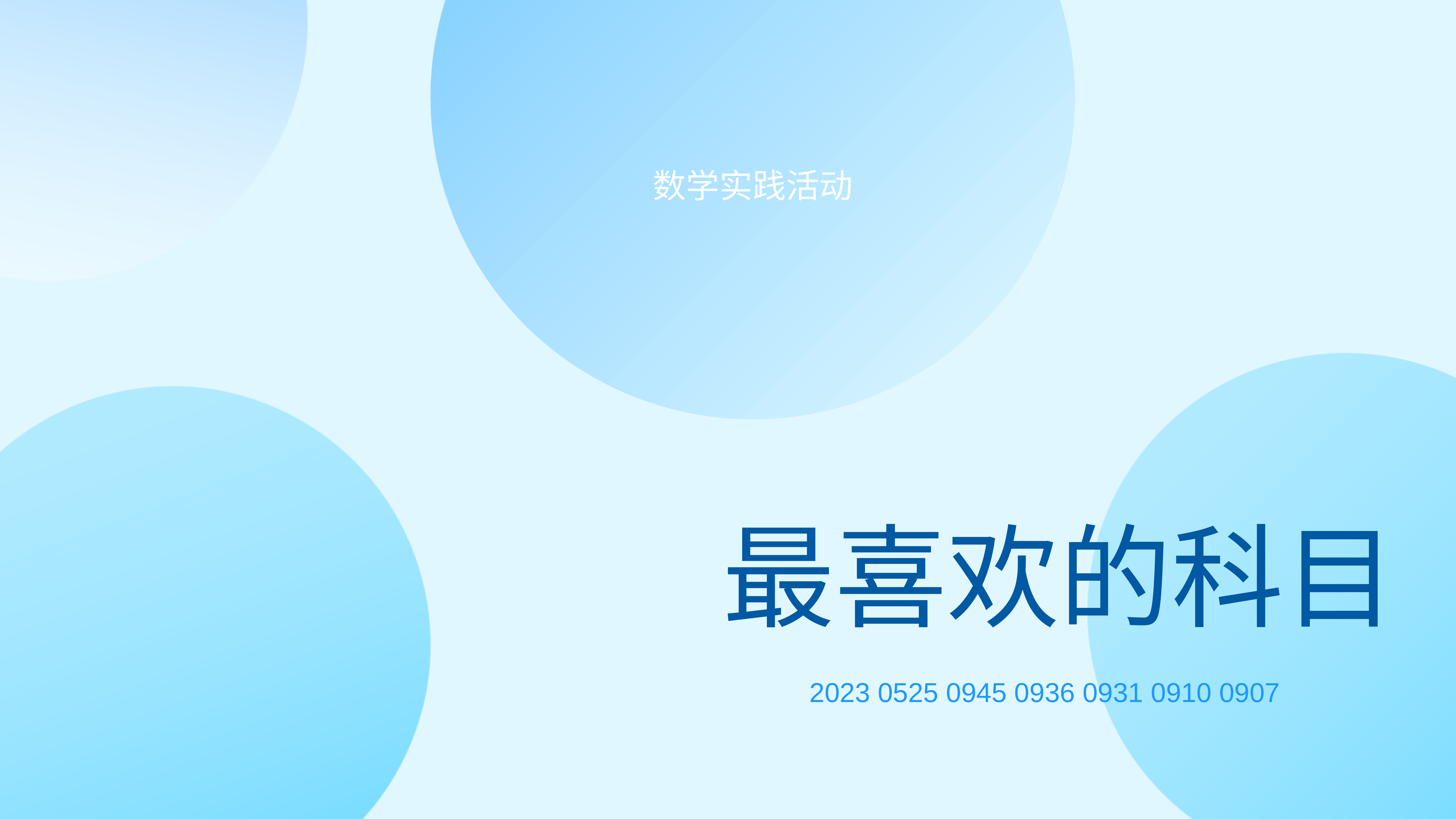

数学实践活动

最喜欢的科目
2023 0525 0945 0936 0931 0910 0907